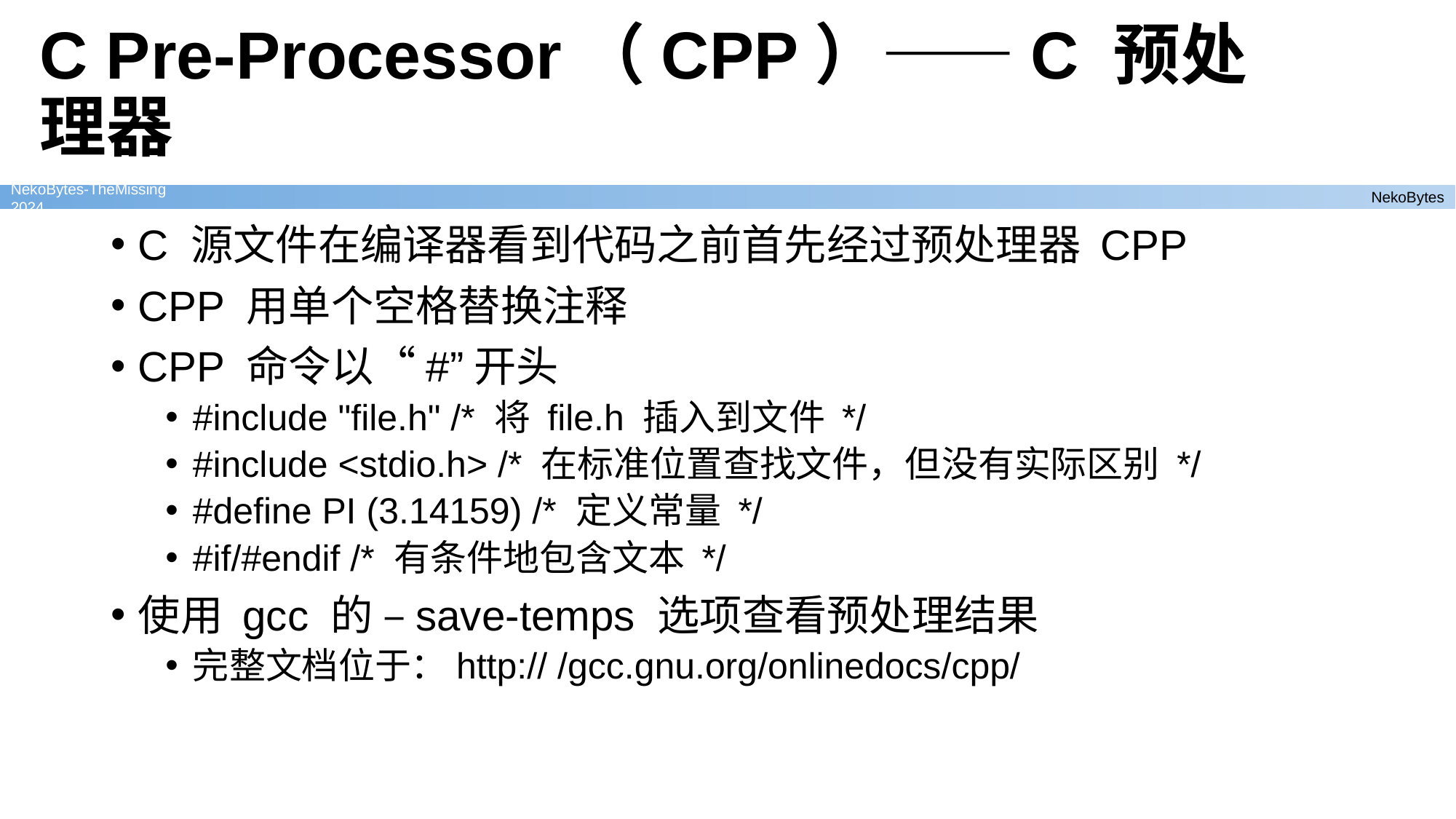

# C Pre-Processor（CPP）——C 预处理器
C 源文件在编译器看到代码之前首先经过预处理器 CPP
CPP 用单个空格替换注释
CPP 命令以“#”开头
#include "file.h" /* 将 file.h 插入到文件 */
#include <stdio.h> /* 在标准位置查找文件，但没有实际区别 */
#define PI (3.14159) /* 定义常量 */
#if/#endif /* 有条件地包含文本 */
使用 gcc 的 –save-temps 选项查看预处理结果
完整文档位于：http:// /gcc.gnu.org/onlinedocs/cpp/

26